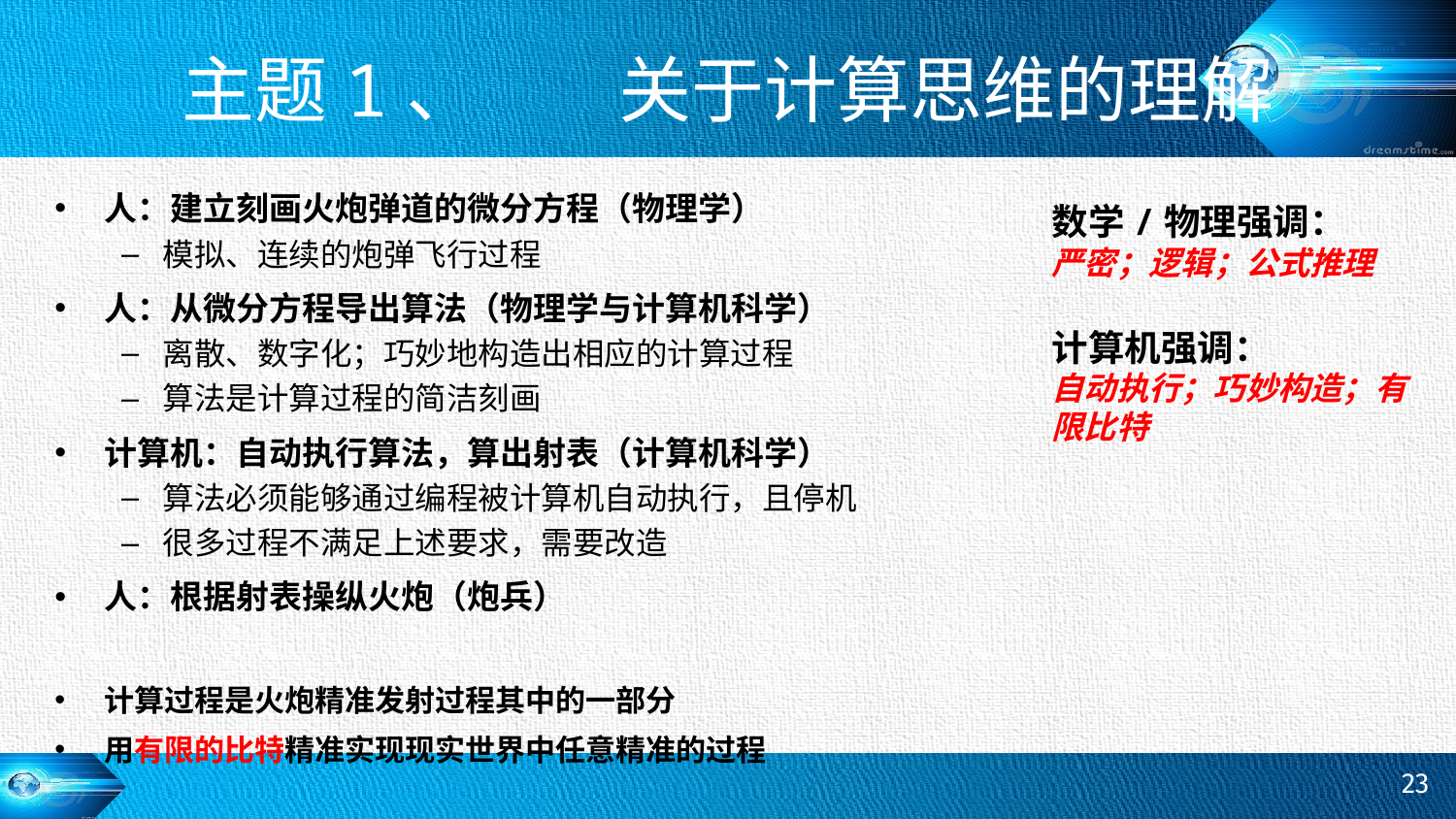

# 主题1、	关于计算思维的理解
人：建立刻画火炮弹道的微分方程（物理学）
模拟、连续的炮弹飞行过程
人：从微分方程导出算法（物理学与计算机科学）
离散、数字化；巧妙地构造出相应的计算过程
算法是计算过程的简洁刻画
计算机：自动执行算法，算出射表（计算机科学）
算法必须能够通过编程被计算机自动执行，且停机
很多过程不满足上述要求，需要改造
人：根据射表操纵火炮（炮兵）

计算过程是火炮精准发射过程其中的一部分
用有限的比特精准实现现实世界中任意精准的过程
数学/物理强调：
严密；逻辑；公式推理

计算机强调：
自动执行；巧妙构造；有限比特
23